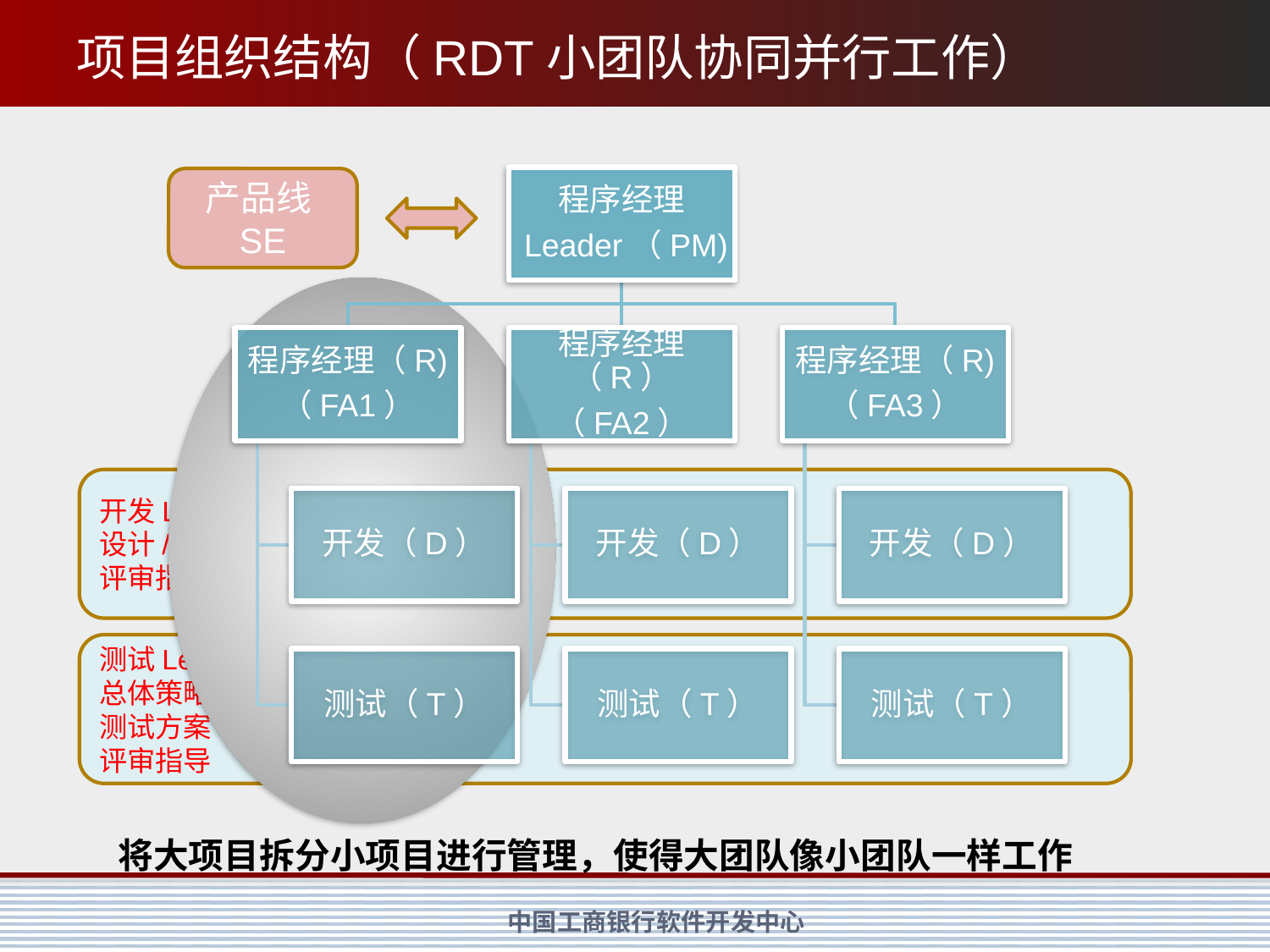

# 项目组织结构（RDT小团队协同并行工作）
程序经理
 Leader（PM)
程序经理（R)
（FA1）
开发（D）
测试（T）
程序经理（R）
（FA2）
开发（D）
测试（T）
程序经理（R)
（FA3）
开发（D）
测试（T）
产品线SE

开发Leader
设计/编码
评审指导
测试Leader
总体策略
测试方案
评审指导
将大项目拆分小项目进行管理，使得大团队像小团队一样工作